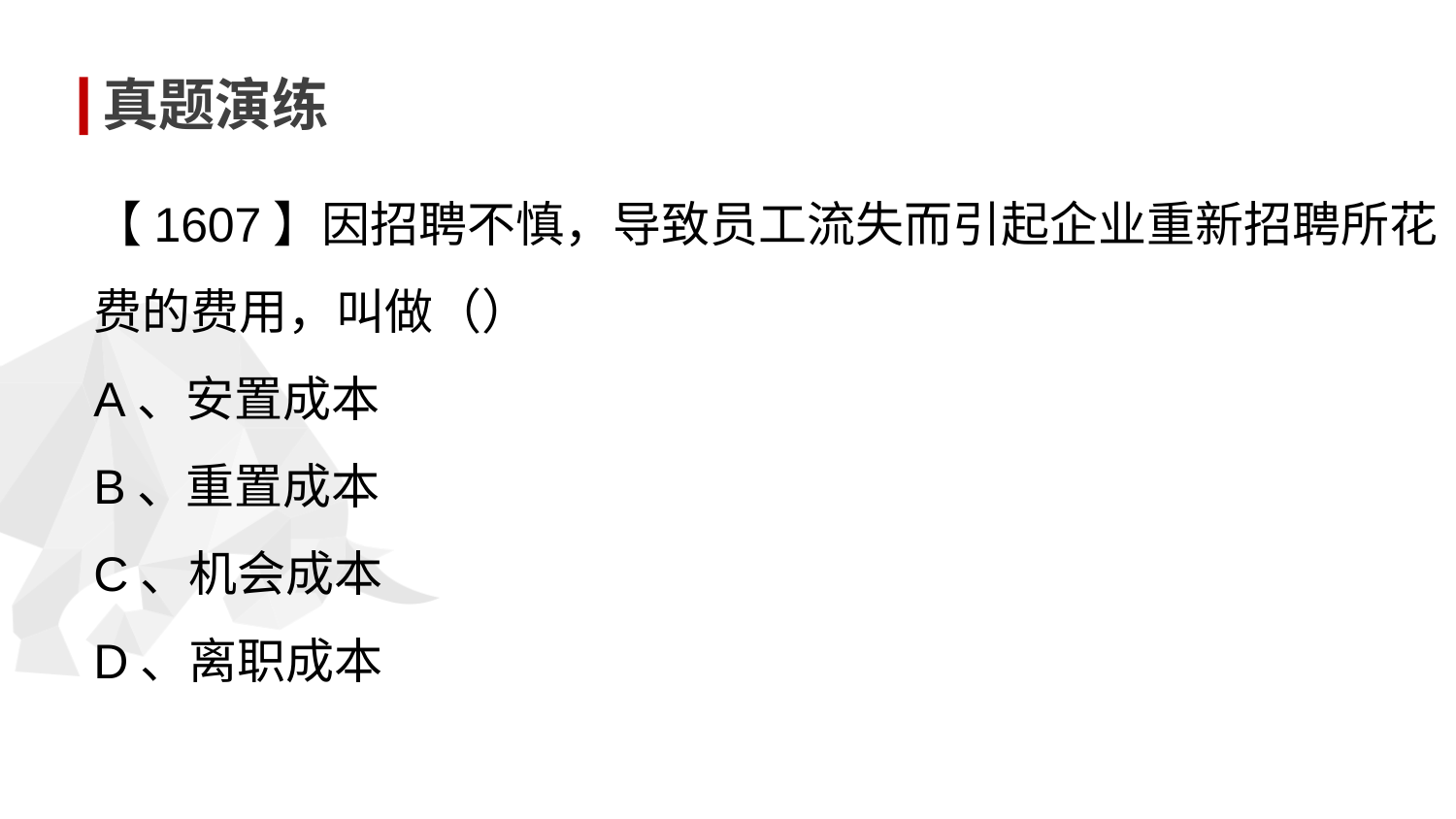

真题演练
【1607】因招聘不慎，导致员工流失而引起企业重新招聘所花费的费用，叫做（）
A、安置成本
B、重置成本
C、机会成本
D、离职成本